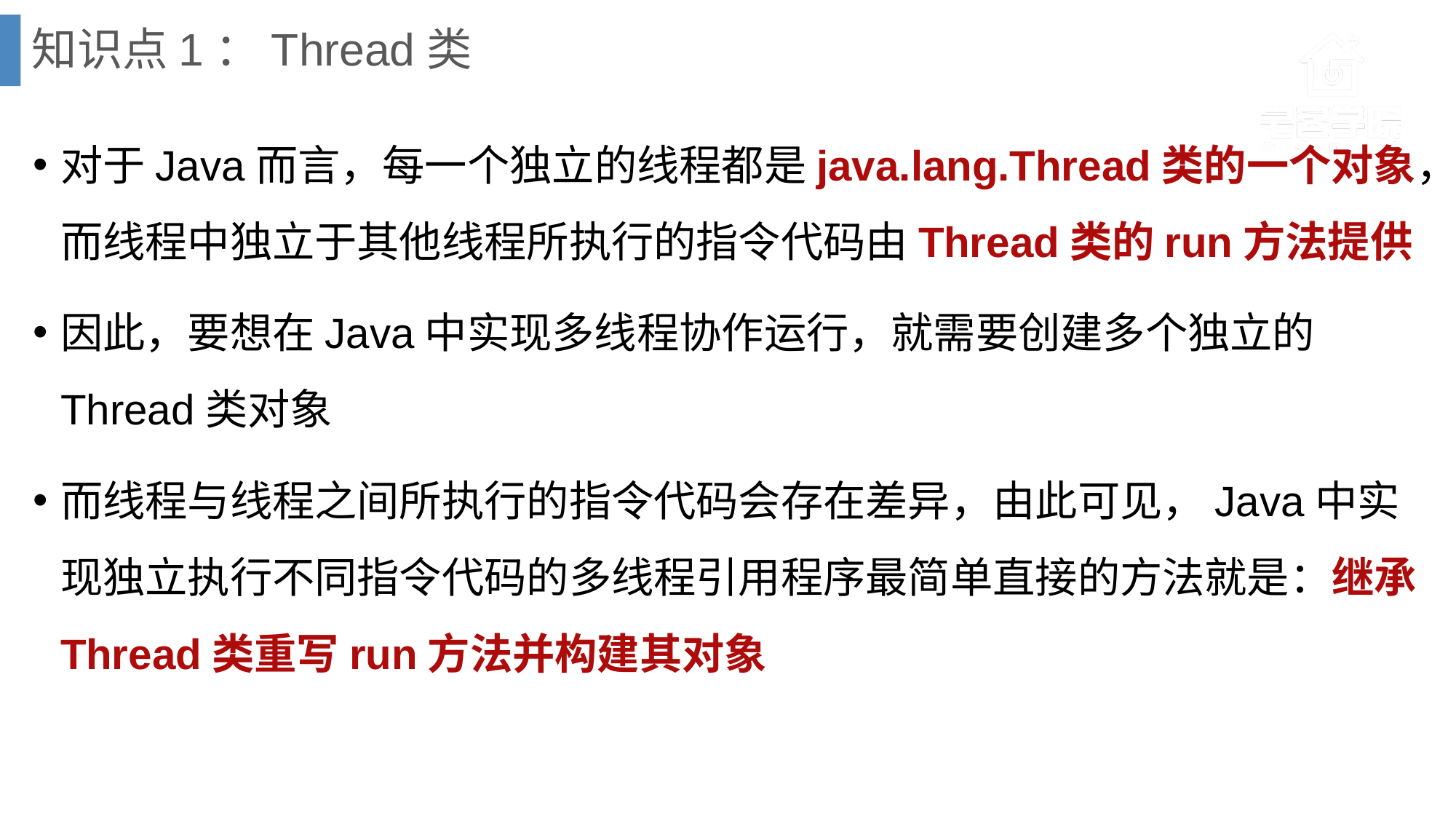

# 知识点1：Thread类
对于Java而言，每一个独立的线程都是java.lang.Thread类的一个对象，而线程中独立于其他线程所执行的指令代码由Thread类的run方法提供
因此，要想在Java中实现多线程协作运行，就需要创建多个独立的Thread类对象
而线程与线程之间所执行的指令代码会存在差异，由此可见，Java中实现独立执行不同指令代码的多线程引用程序最简单直接的方法就是：继承Thread类重写run方法并构建其对象